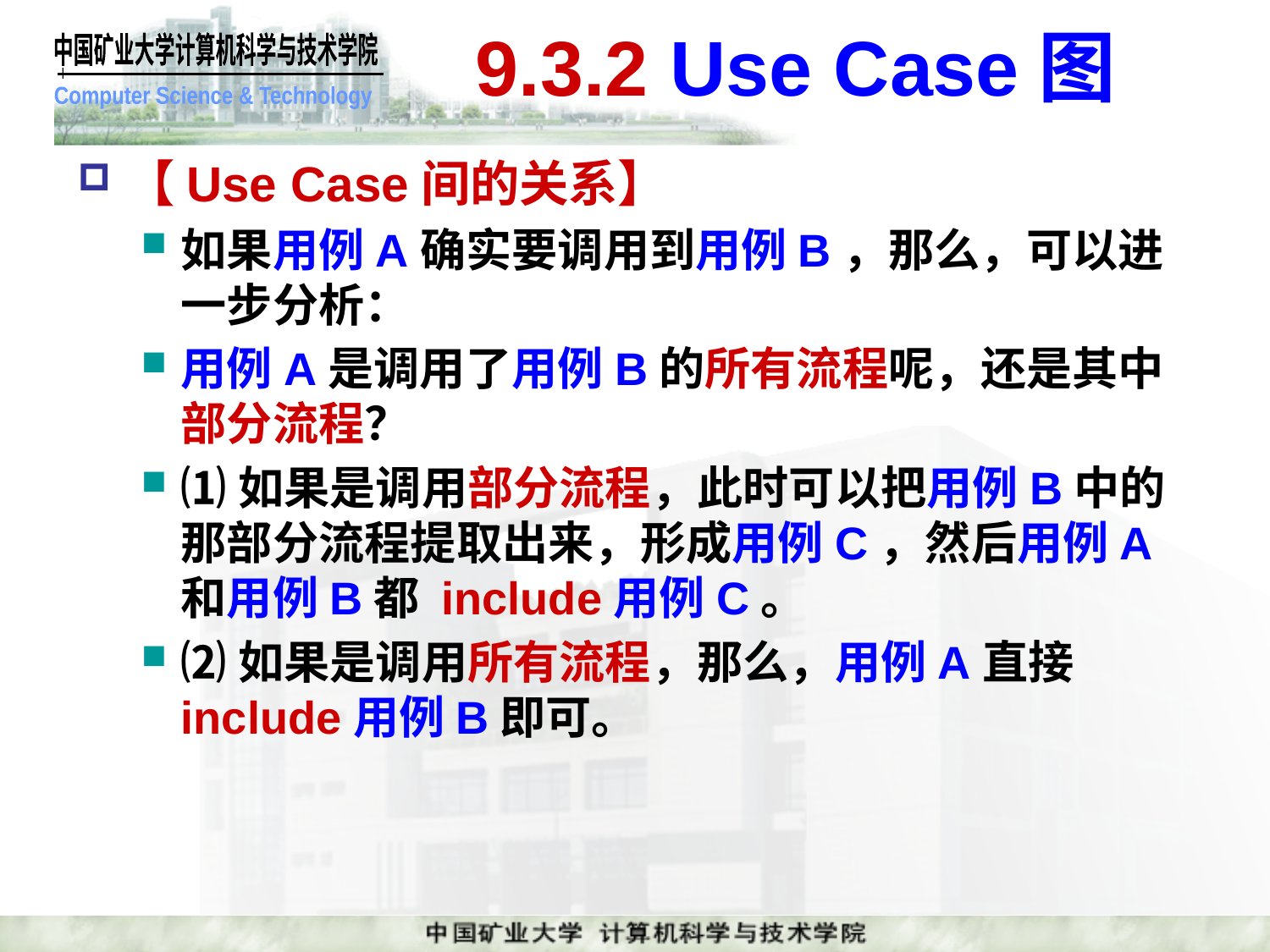

# 9.3.2 Use Case图
【Use Case间的关系】
如果用例A确实要调用到用例B，那么，可以进一步分析：
用例A是调用了用例B的所有流程呢，还是其中部分流程？
⑴如果是调用部分流程，此时可以把用例B中的那部分流程提取出来，形成用例C，然后用例A和用例B都 include用例C。
⑵如果是调用所有流程，那么，用例A直接 include用例B即可。
113